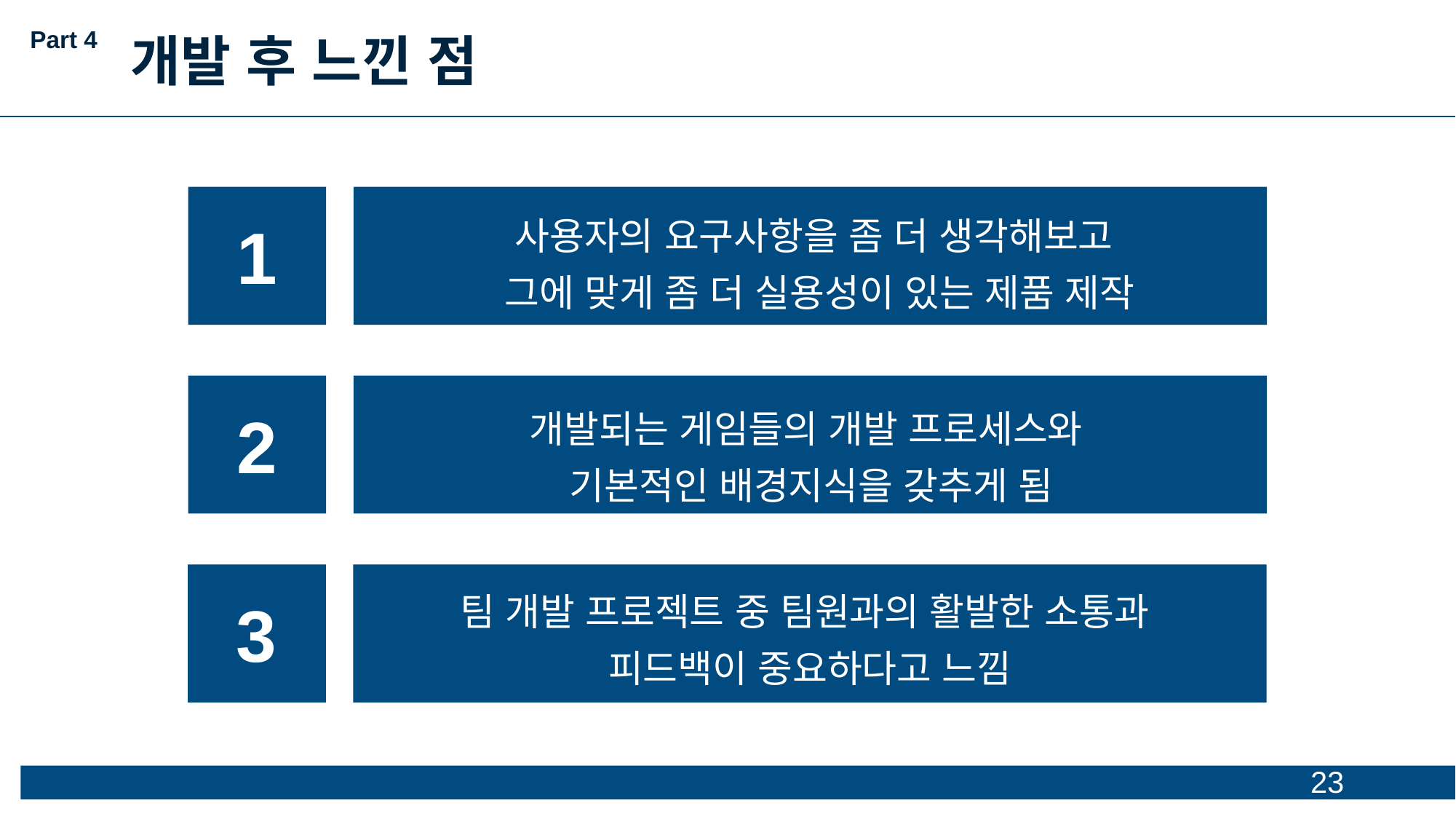

Part 4
개발 후 느낀 점

사용자의 요구사항을 좀 더 생각해보고
그에 맞게 좀 더 실용성이 있는 제품 제작
1

개발되는 게임들의 개발 프로세스와
기본적인 배경지식을 갖추게 됨
2

팀 개발 프로젝트 중 팀원과의 활발한 소통과
피드백이 중요하다고 느낌
3
23